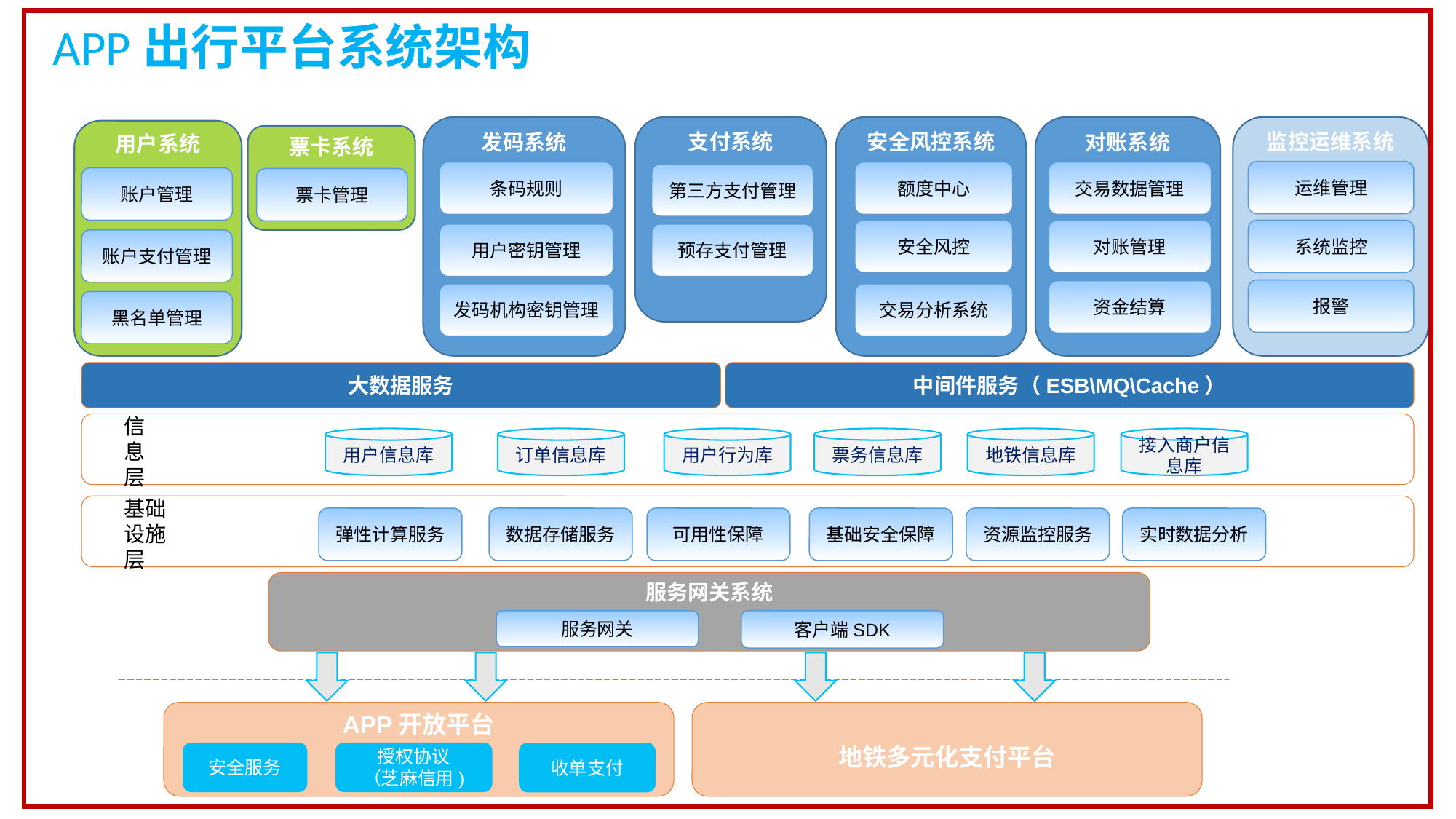

APP出行平台系统架构
发码系统
支付系统
安全风控系统
对账系统
监控运维系统
用户系统
票卡系统
运维管理
条码规则
额度中心
交易数据管理
第三方支付管理
账户管理
票卡管理
系统监控
安全风控
对账管理
用户密钥管理
预存支付管理
账户支付管理
报警
资金结算
发码机构密钥管理
交易分析系统
黑名单管理
大数据服务
中间件服务（ESB\MQ\Cache）
信
息
层
统

用户信息库
订单信息库
用户行为库
票务信息库
地铁信息库
接入商户信息库
基础
设施
层
统

弹性计算服务
数据存储服务
可用性保障
基础安全保障
资源监控服务
实时数据分析
服务网关系统

服务网关
客户端SDK

APP开放平台

地铁多元化支付平台

安全服务
授权协议
（芝麻信用)
收单支付